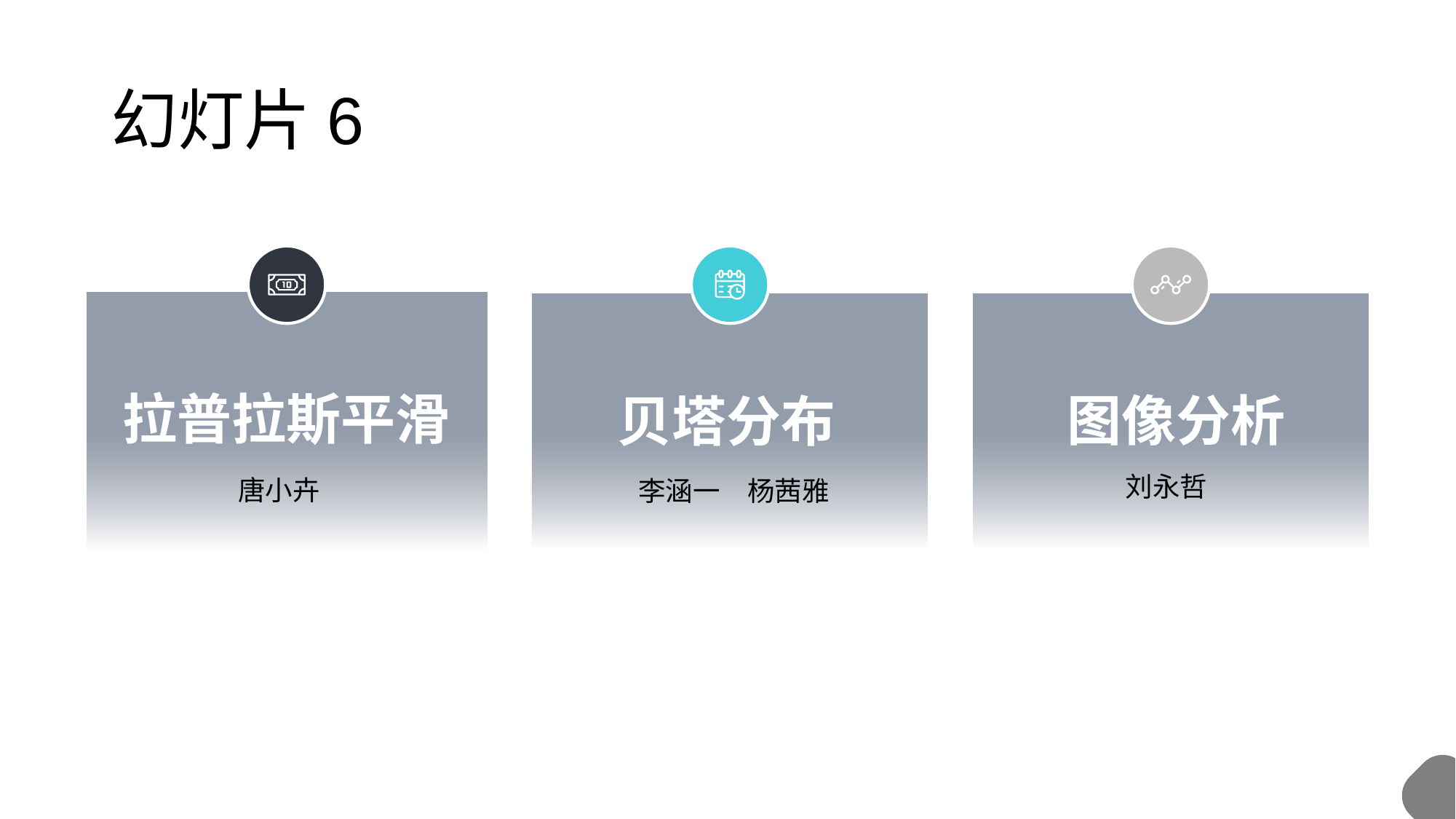

# 幻灯片6

拉普拉斯平滑

贝塔分布

图像分析
刘永哲
唐小卉
李涵一	杨茜雅